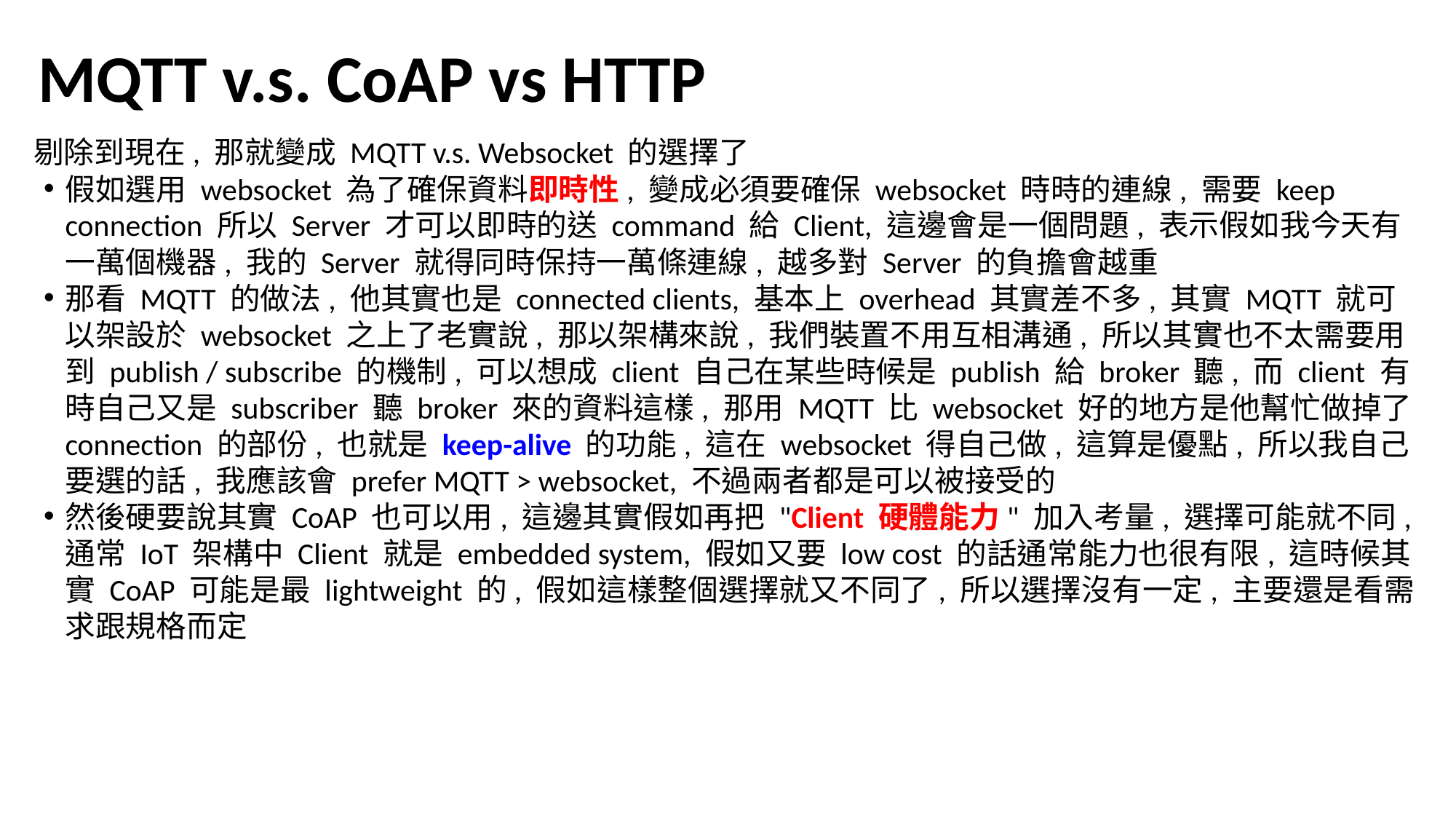

# MQTT v.s. CoAP vs HTTP
剔除到現在, 那就變成 MQTT v.s. Websocket 的選擇了
假如選用 websocket 為了確保資料即時性, 變成必須要確保 websocket 時時的連線, 需要 keep connection 所以 Server 才可以即時的送 command 給 Client, 這邊會是一個問題, 表示假如我今天有一萬個機器, 我的 Server 就得同時保持一萬條連線, 越多對 Server 的負擔會越重
那看 MQTT 的做法, 他其實也是 connected clients, 基本上 overhead 其實差不多, 其實 MQTT 就可以架設於 websocket 之上了老實說, 那以架構來說, 我們裝置不用互相溝通, 所以其實也不太需要用到 publish / subscribe 的機制, 可以想成 client 自己在某些時候是 publish 給 broker 聽, 而 client 有時自己又是 subscriber 聽 broker 來的資料這樣, 那用 MQTT 比 websocket 好的地方是他幫忙做掉了 connection 的部份, 也就是 keep-alive 的功能, 這在 websocket 得自己做, 這算是優點, 所以我自己要選的話, 我應該會 prefer MQTT > websocket, 不過兩者都是可以被接受的
然後硬要說其實 CoAP 也可以用, 這邊其實假如再把 "Client 硬體能力" 加入考量, 選擇可能就不同, 通常 IoT 架構中 Client 就是 embedded system, 假如又要 low cost 的話通常能力也很有限, 這時候其實 CoAP 可能是最 lightweight 的, 假如這樣整個選擇就又不同了, 所以選擇沒有一定, 主要還是看需求跟規格而定